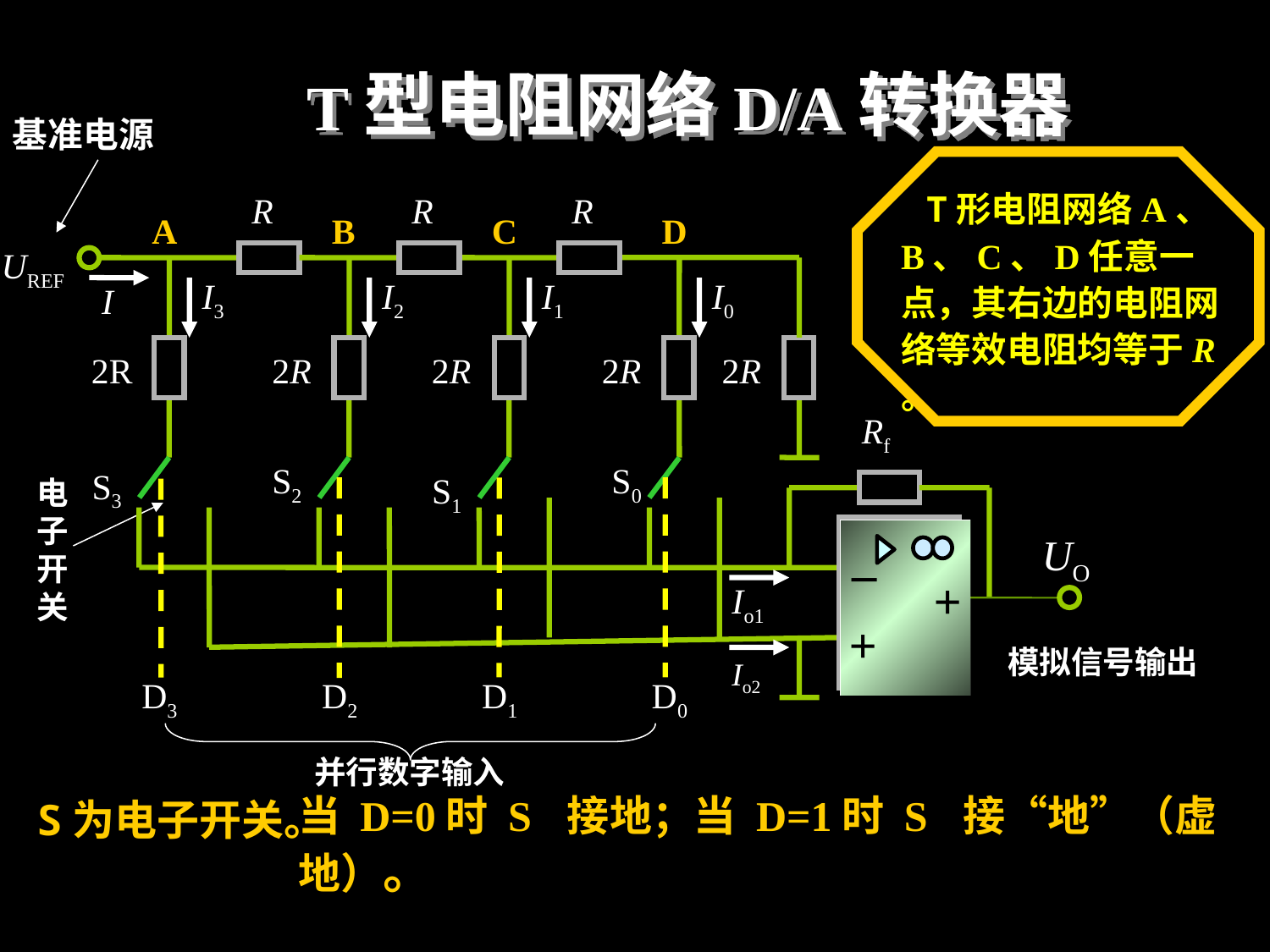

T型电阻网络D/A转换器
基准电源

 T形电阻网络A、B、C、D任意一点，其右边的电阻网络等效电阻均等于R 。

R
R
R
A
B
C
D
UREF

I3
I2
I1
I0
I

2R
2R
2R
2R
2R

Rf
S2
S0

S3

S1

8

UO
△
－

Io1
＋

＋

Io2
D3
D2
D1
D0

电子开关

_

+
+
模拟信号输出
并行数字输入
 S为电子开关。
当 D=0时 S 接地；当 D=1时 S 接“地”（虚地）。
当 D=0时 S 接地；当 D=1时 S 接“地”（虚地）。